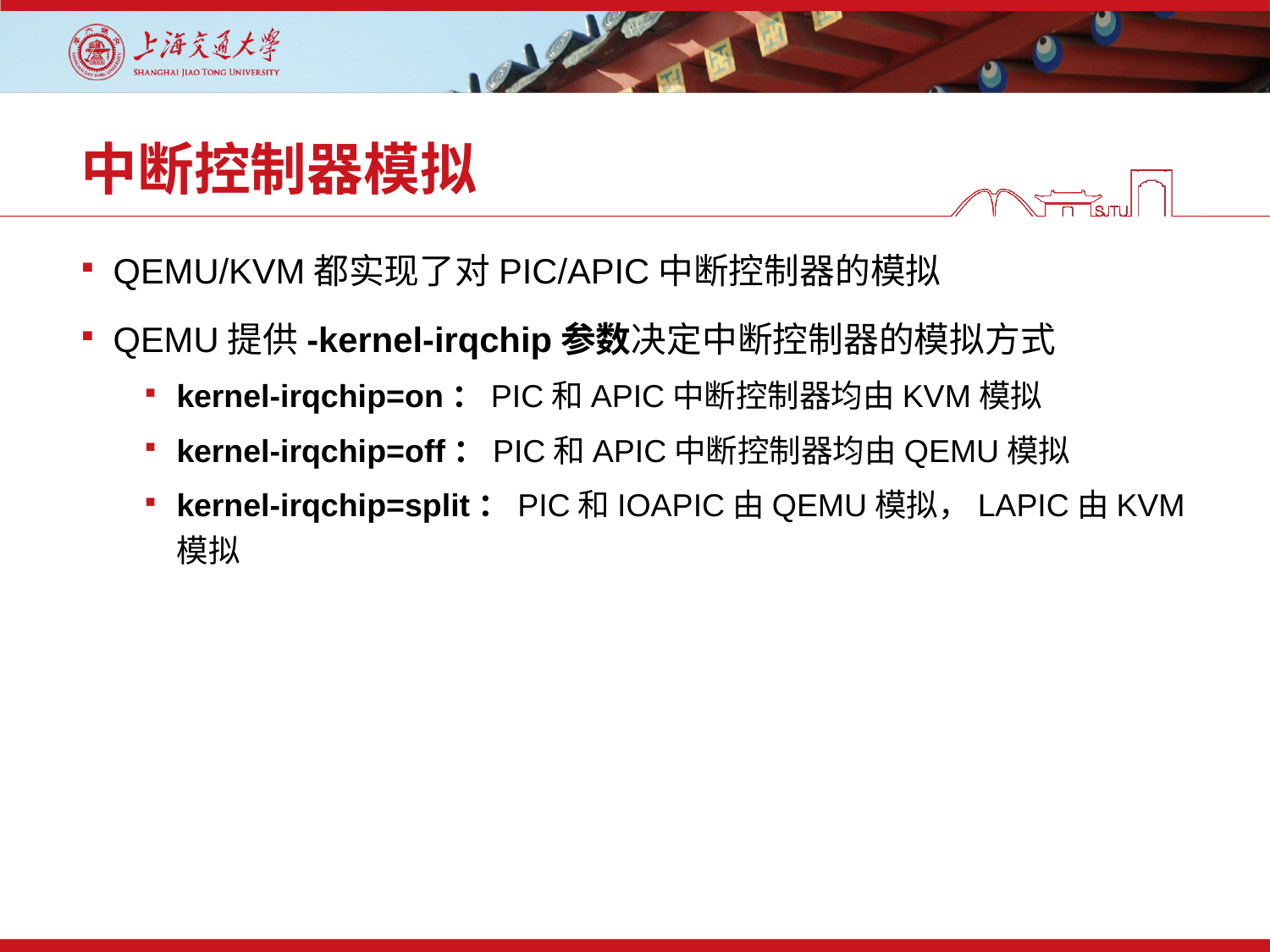

# 中断控制器模拟
QEMU/KVM都实现了对PIC/APIC中断控制器的模拟
QEMU提供-kernel-irqchip参数决定中断控制器的模拟方式
kernel-irqchip=on：PIC和APIC中断控制器均由KVM模拟
kernel-irqchip=off：PIC和APIC中断控制器均由QEMU模拟
kernel-irqchip=split：PIC和IOAPIC由QEMU模拟，LAPIC由KVM模拟